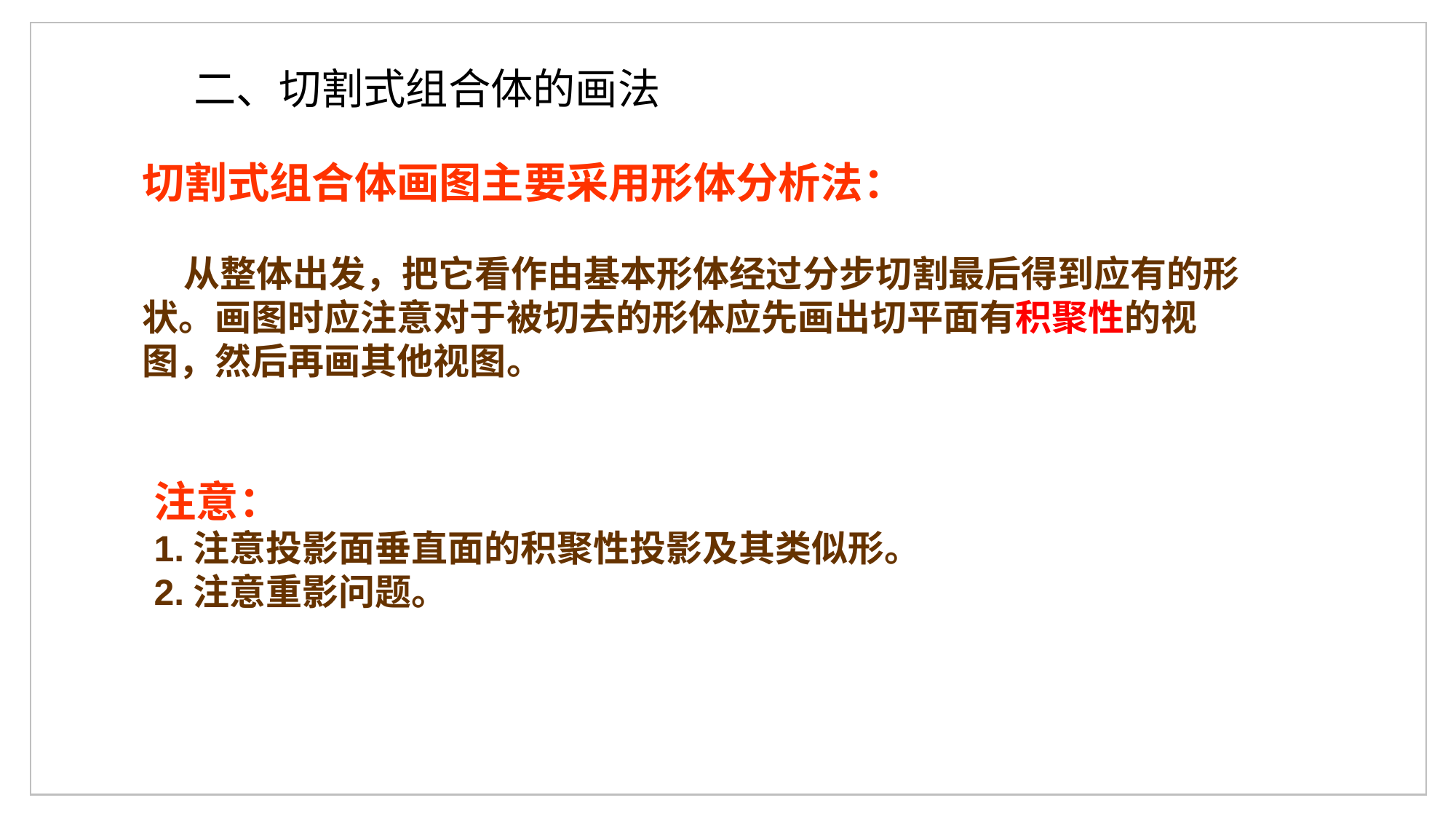

二、切割式组合体的画法
切割式组合体画图主要采用形体分析法：

    从整体出发，把它看作由基本形体经过分步切割最后得到应有的形状。画图时应注意对于被切去的形体应先画出切平面有积聚性的视图，然后再画其他视图。
注意：
1.注意投影面垂直面的积聚性投影及其类似形。
2.注意重影问题。